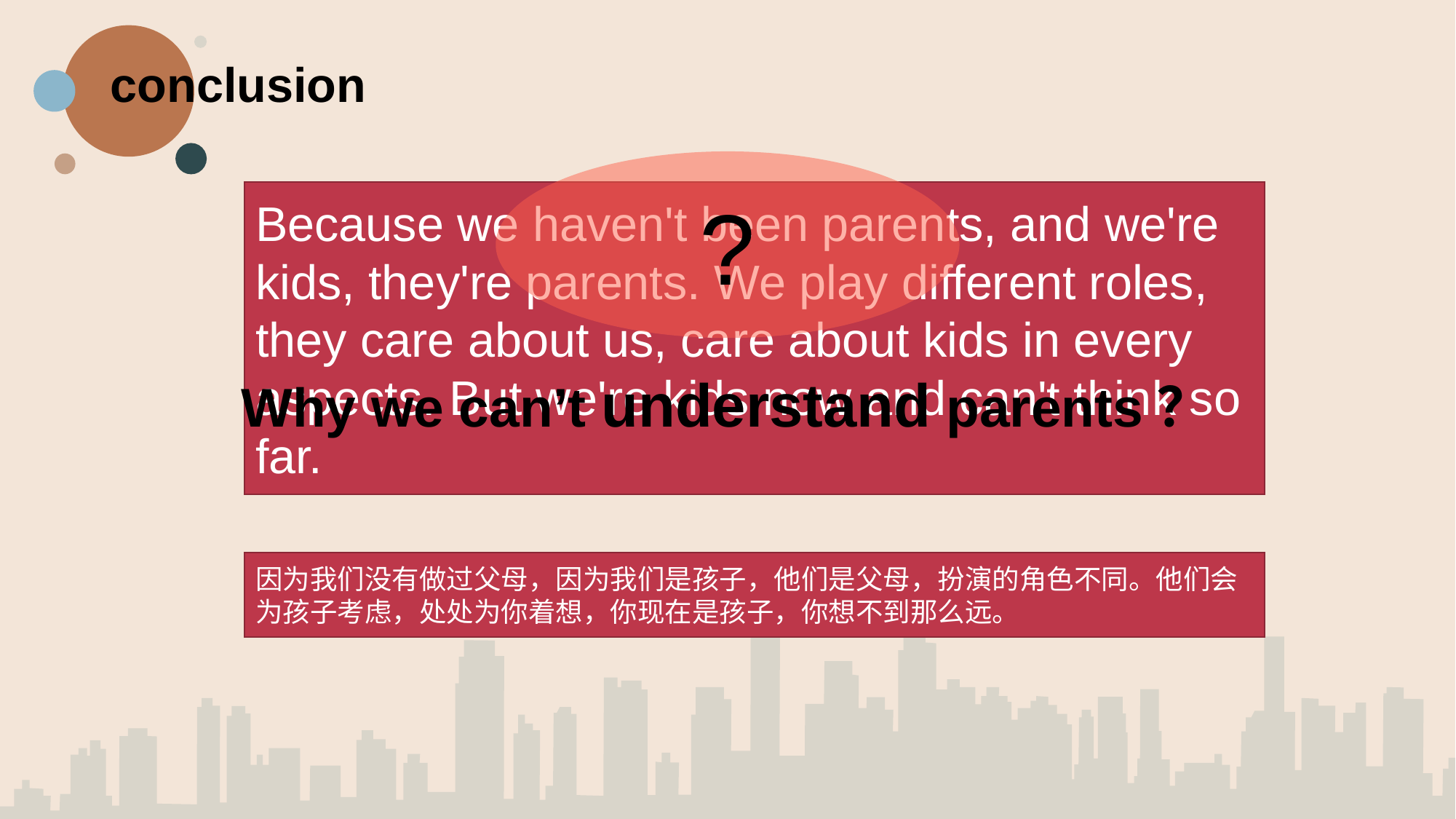

conclusion
?
Because we haven't been parents, and we're kids, they're parents. We play different roles, they care about us, care about kids in every aspects. But we're kids now and can't think so far.
Why we can’t understand parents？
因为我们没有做过父母，因为我们是孩子，他们是父母，扮演的角色不同。他们会为孩子考虑，处处为你着想，你现在是孩子，你想不到那么远。